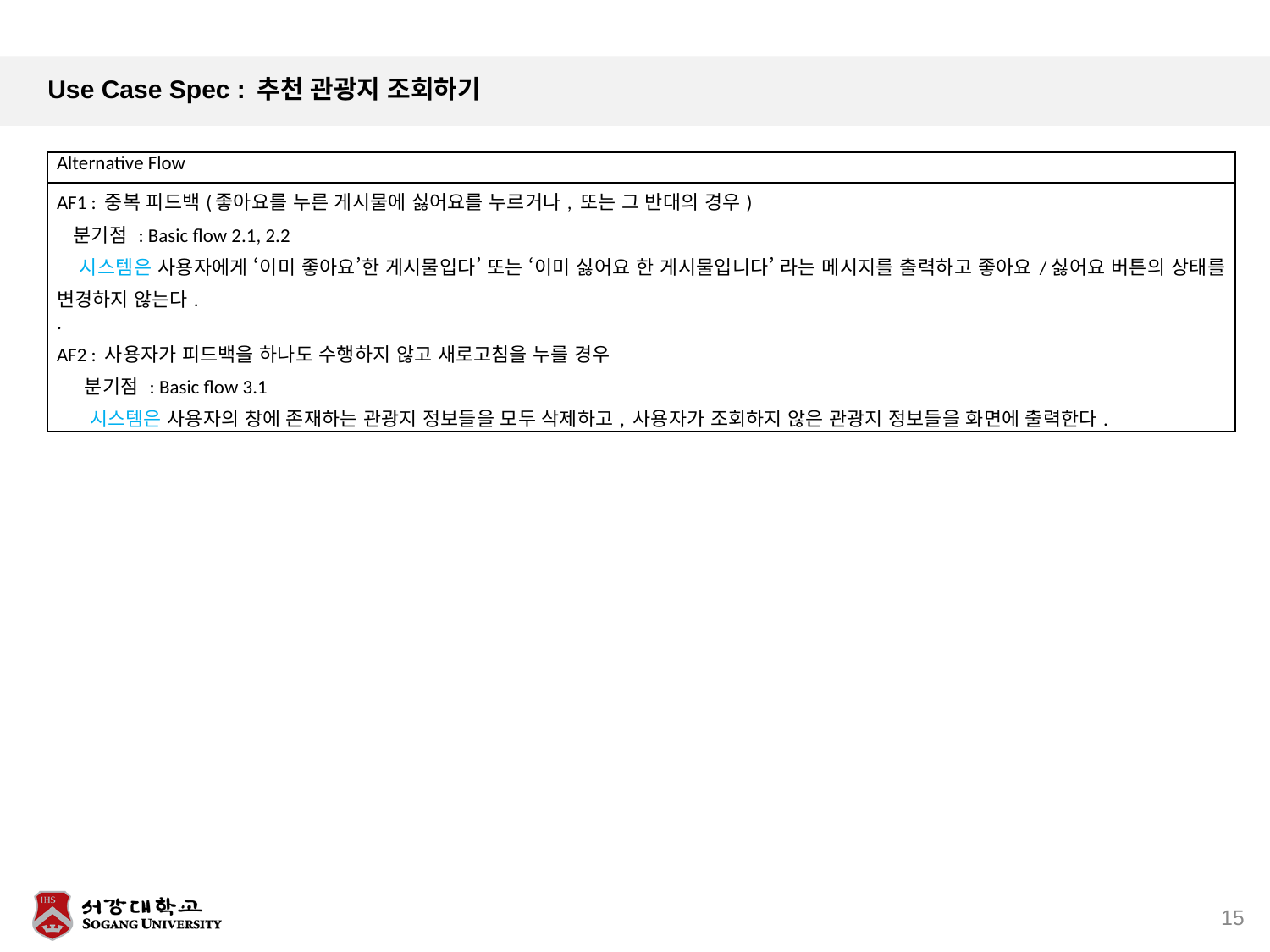

# Use Case Spec : 추천 관광지 조회하기
| Alternative Flow |
| --- |
| AF1 : 중복 피드백(좋아요를 누른 게시물에 싫어요를 누르거나, 또는 그 반대의 경우) 분기점 : Basic flow 2.1, 2.2 시스템은 사용자에게 ‘이미 좋아요’한 게시물입다’ 또는 ‘이미 싫어요 한 게시물입니다’ 라는 메시지를 출력하고 좋아요/싫어요 버튼의 상태를 변경하지 않는다. . AF2 : 사용자가 피드백을 하나도 수행하지 않고 새로고침을 누를 경우 분기점 : Basic flow 3.1 시스템은 사용자의 창에 존재하는 관광지 정보들을 모두 삭제하고, 사용자가 조회하지 않은 관광지 정보들을 화면에 출력한다. |
15